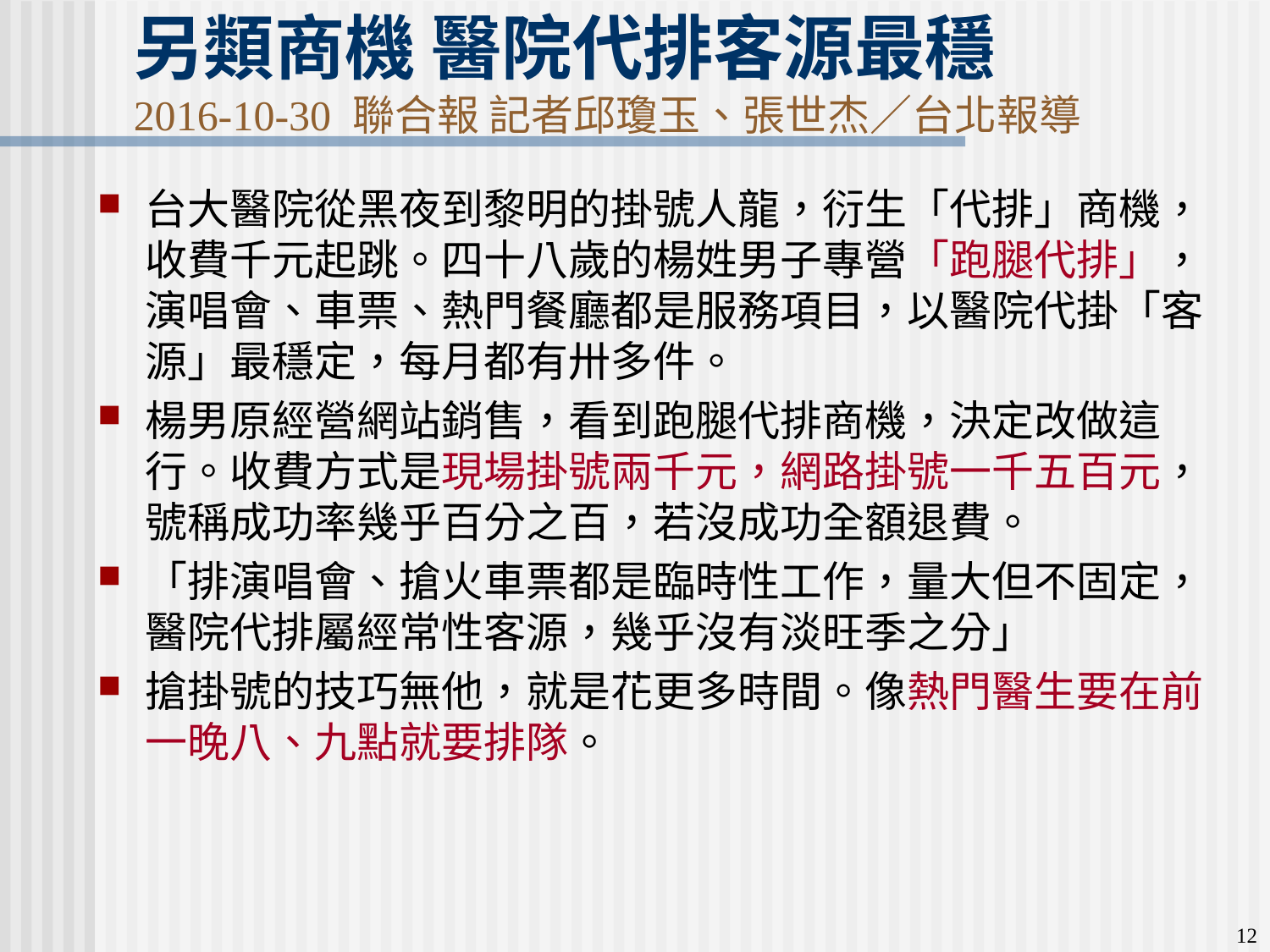

# 另類商機 醫院代排客源最穩 2016-10-30 聯合報 記者邱瓊玉、張世杰／台北報導
台大醫院從黑夜到黎明的掛號人龍，衍生「代排」商機，收費千元起跳。四十八歲的楊姓男子專營「跑腿代排」，演唱會、車票、熱門餐廳都是服務項目，以醫院代掛「客源」最穩定，每月都有卅多件。
楊男原經營網站銷售，看到跑腿代排商機，決定改做這行。收費方式是現場掛號兩千元，網路掛號一千五百元，號稱成功率幾乎百分之百，若沒成功全額退費。
「排演唱會、搶火車票都是臨時性工作，量大但不固定，醫院代排屬經常性客源，幾乎沒有淡旺季之分」
搶掛號的技巧無他，就是花更多時間。像熱門醫生要在前一晚八、九點就要排隊。

12